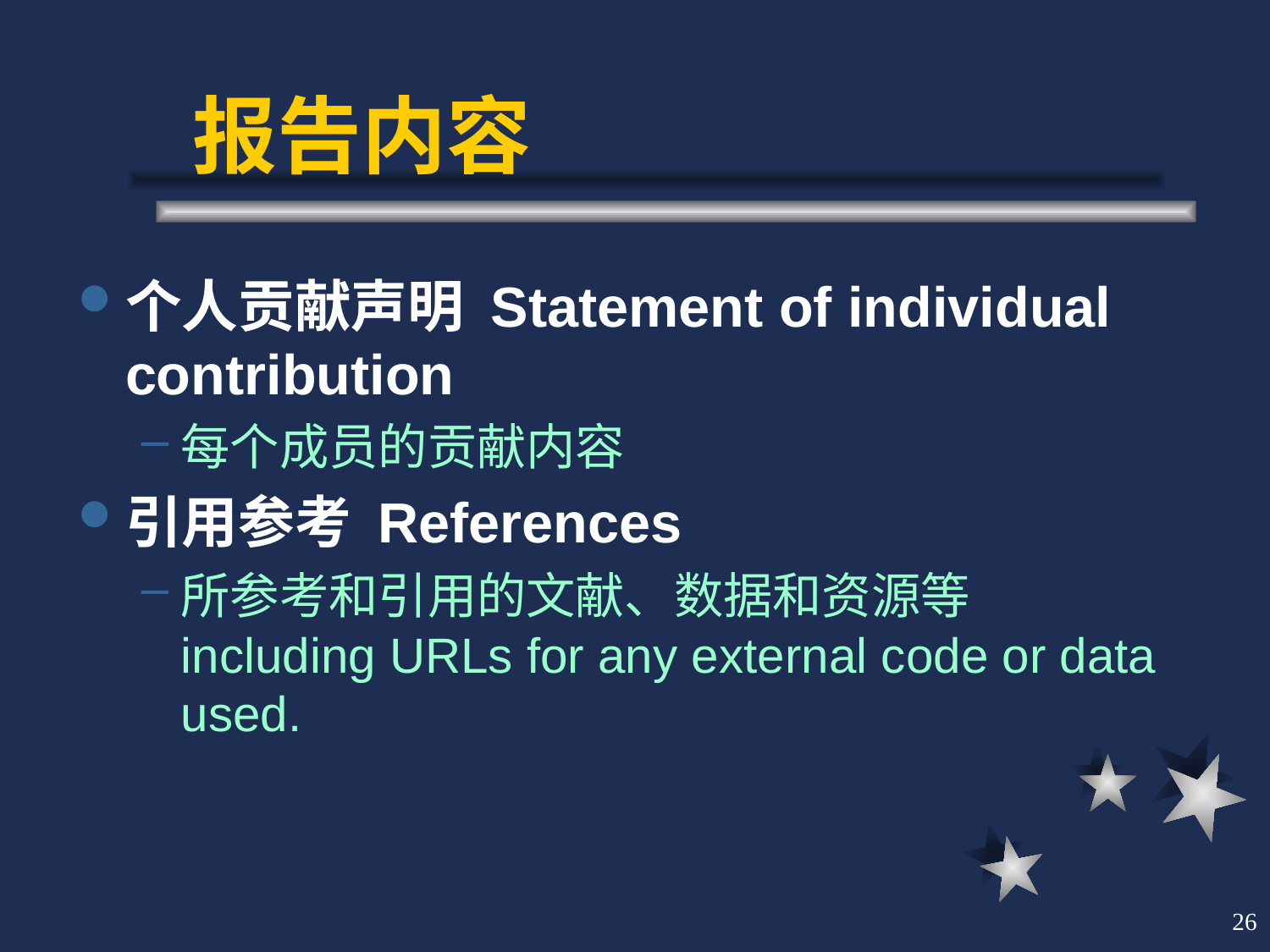

# 报告内容
个人贡献声明 Statement of individual contribution
每个成员的贡献内容
引用参考 References
所参考和引用的文献、数据和资源等
including URLs for any external code or data used.
26